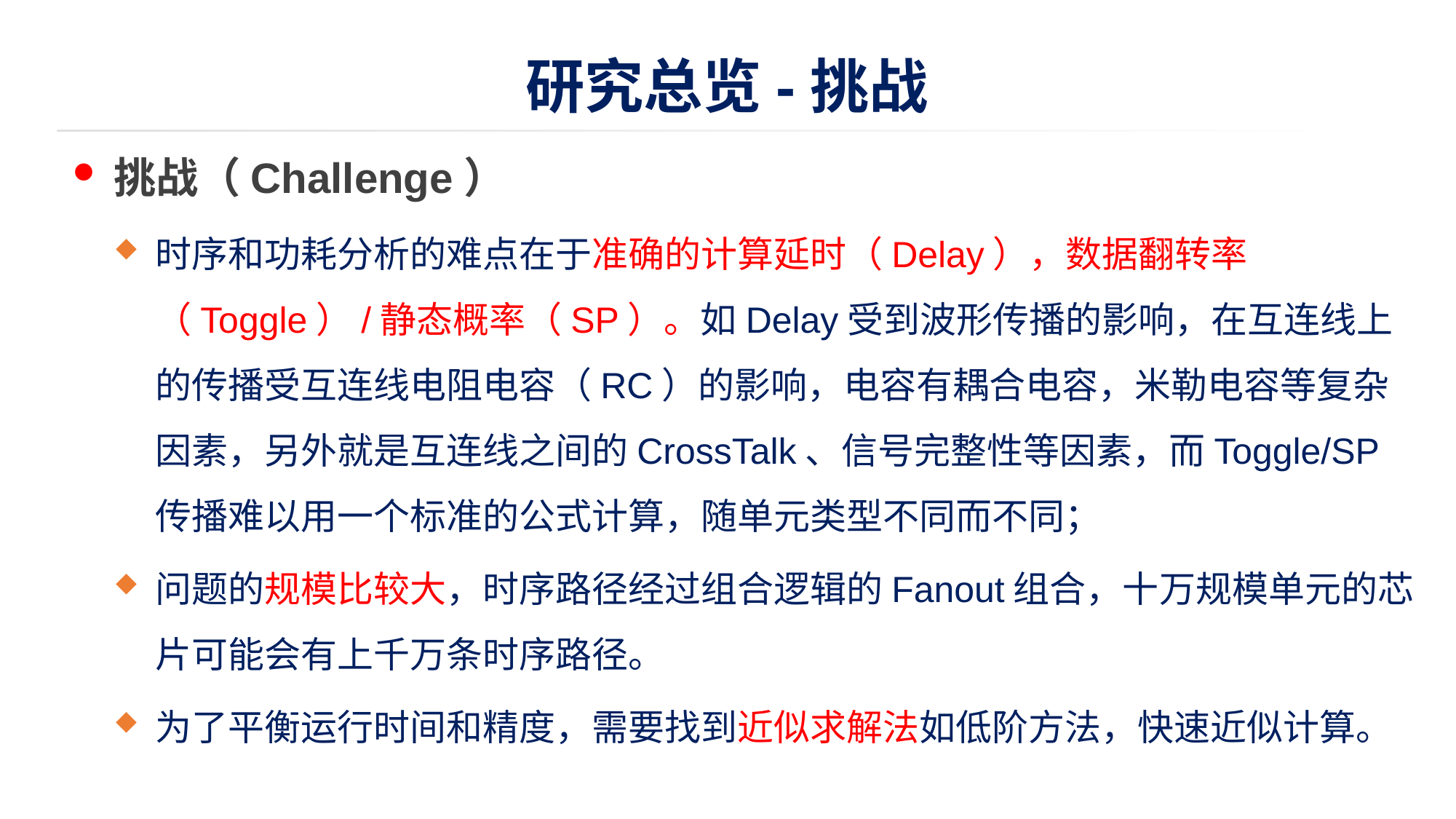

# 研究总览-挑战
挑战（Challenge）
时序和功耗分析的难点在于准确的计算延时（Delay），数据翻转率（Toggle）/静态概率（SP）。如Delay受到波形传播的影响，在互连线上的传播受互连线电阻电容（RC）的影响，电容有耦合电容，米勒电容等复杂因素，另外就是互连线之间的CrossTalk、信号完整性等因素，而Toggle/SP传播难以用一个标准的公式计算，随单元类型不同而不同；
问题的规模比较大，时序路径经过组合逻辑的Fanout组合，十万规模单元的芯片可能会有上千万条时序路径。
为了平衡运行时间和精度，需要找到近似求解法如低阶方法，快速近似计算。